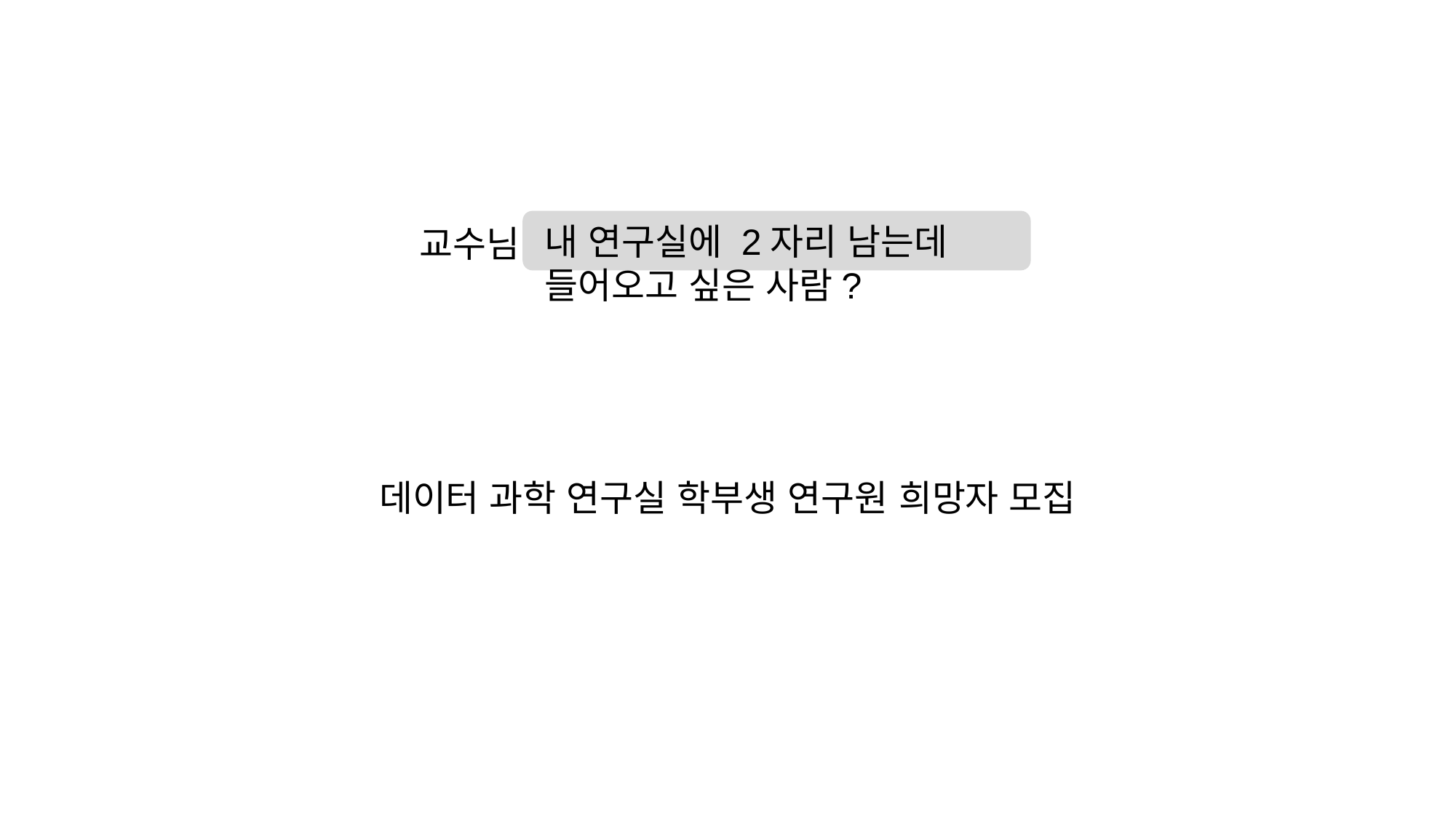

내 연구실에 2자리 남는데 들어오고 싶은 사람?
교수님
데이터 과학 연구실 학부생 연구원 희망자 모집